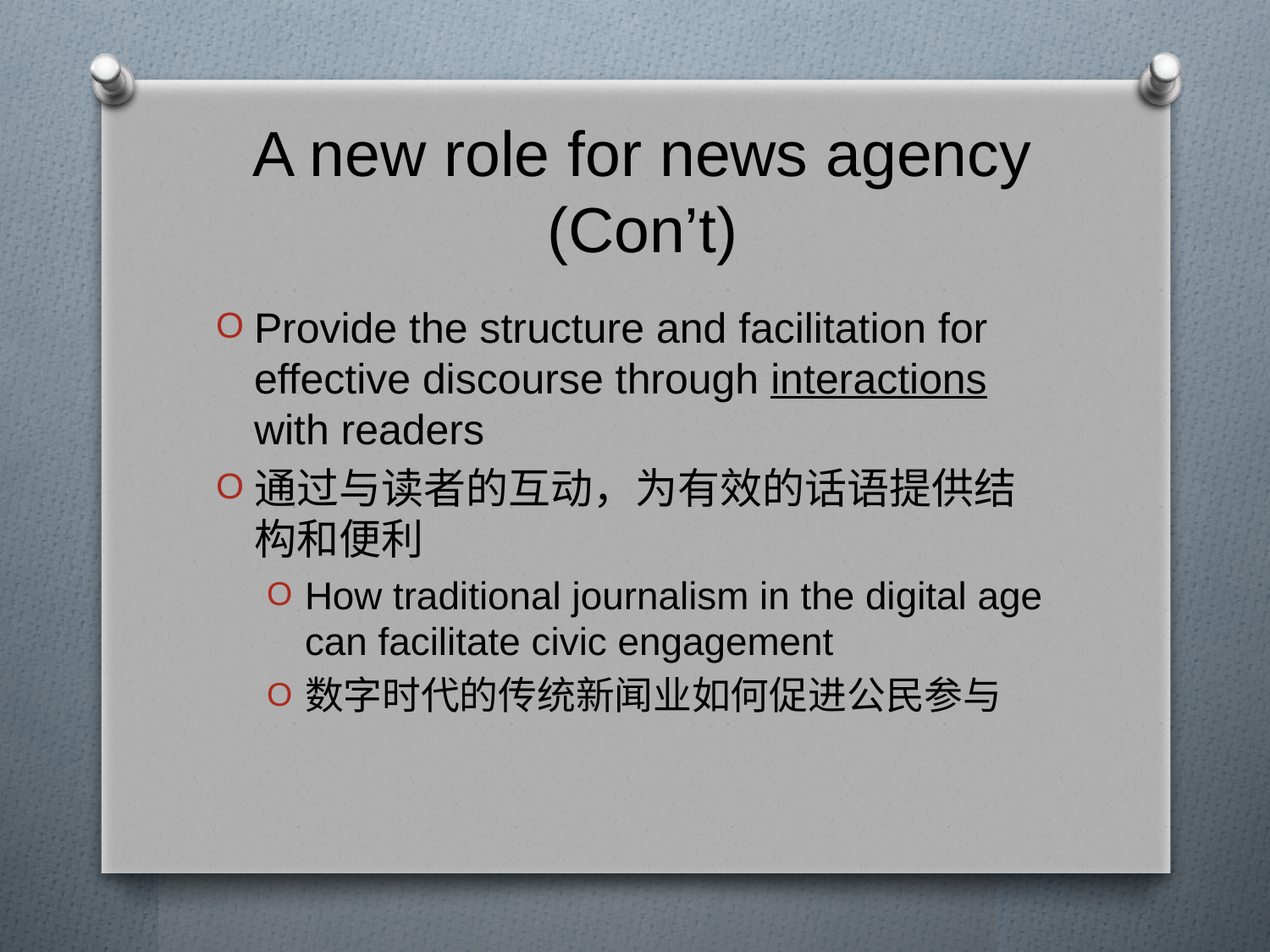

# A new role for news agency (Con’t)
Provide the structure and facilitation for effective discourse through interactions with readers
通过与读者的互动，为有效的话语提供结构和便利
How traditional journalism in the digital age can facilitate civic engagement
数字时代的传统新闻业如何促进公民参与